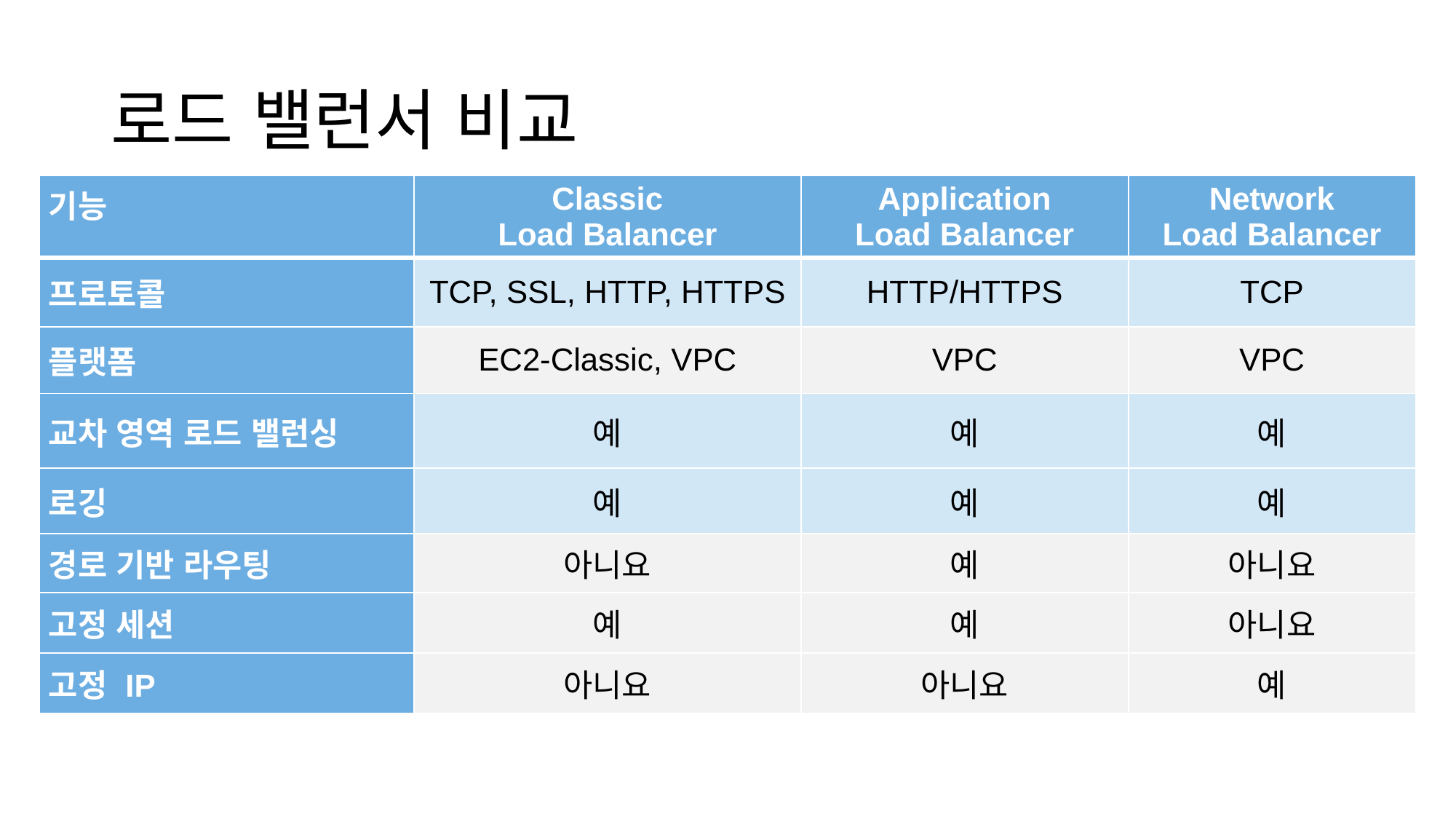

# 로드 밸런서 비교
| 기능 | Classic Load Balancer | Application Load Balancer | Network Load Balancer |
| --- | --- | --- | --- |
| 프로토콜 | TCP, SSL, HTTP, HTTPS | HTTP/HTTPS | TCP |
| 플랫폼 | EC2-Classic, VPC | VPC | VPC |
| 교차 영역 로드 밸런싱 | 예 | 예 | 예 |
| 로깅 | 예 | 예 | 예 |
| 경로 기반 라우팅 | 아니요 | 예 | 아니요 |
| 고정 세션 | 예 | 예 | 아니요 |
| 고정 IP | 아니요 | 아니요 | 예 |